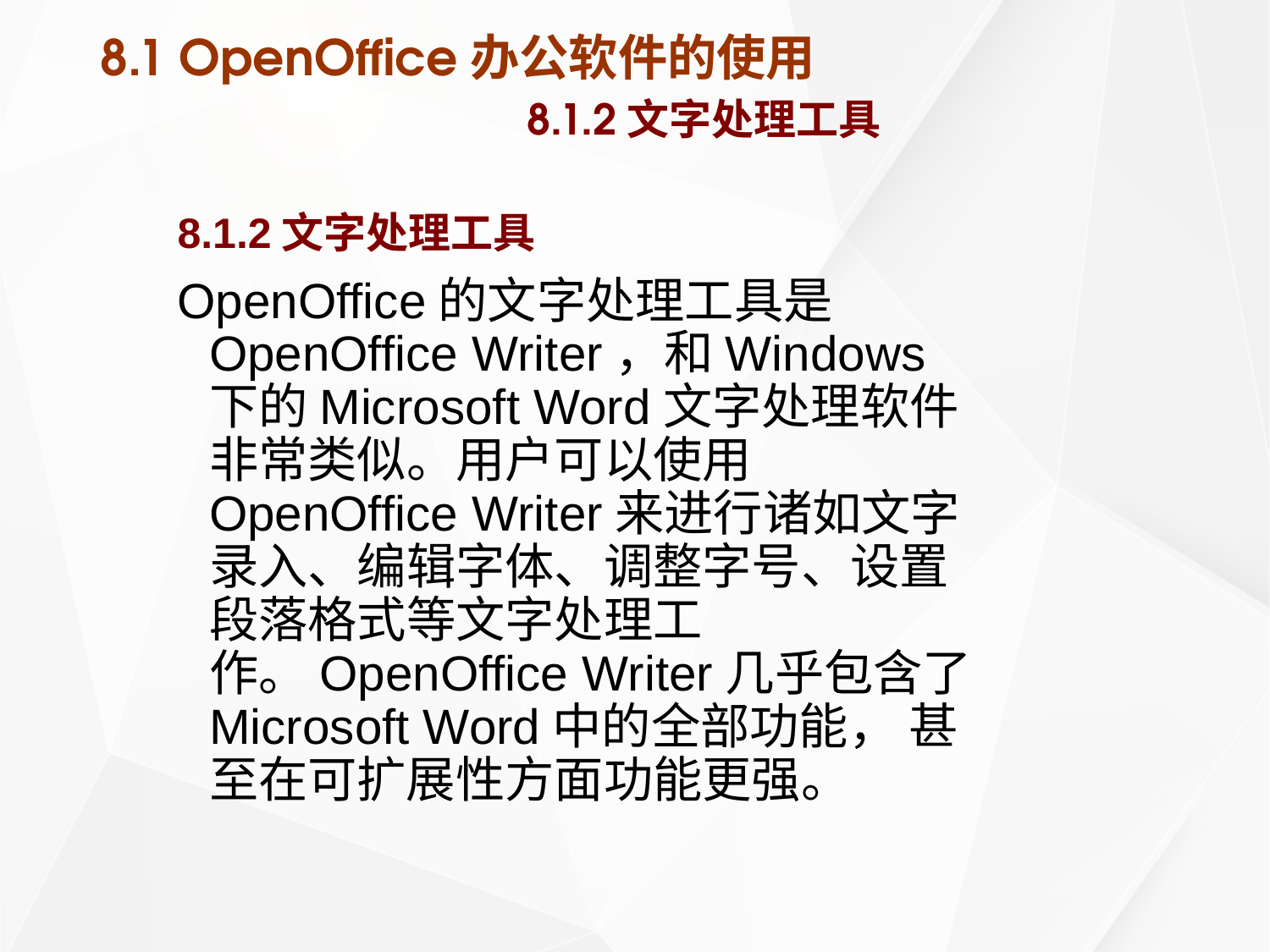

# 8.1 OpenOffice办公软件的使用 8.1.2文字处理工具
8.1.2文字处理工具
OpenOffice的文字处理工具是OpenOffice Writer，和Windows下的Microsoft Word文字处理软件非常类似。用户可以使用OpenOffice Writer来进行诸如文字录入、编辑字体、调整字号、设置段落格式等文字处理工作。OpenOffice Writer几乎包含了Microsoft Word中的全部功能， 甚至在可扩展性方面功能更强。